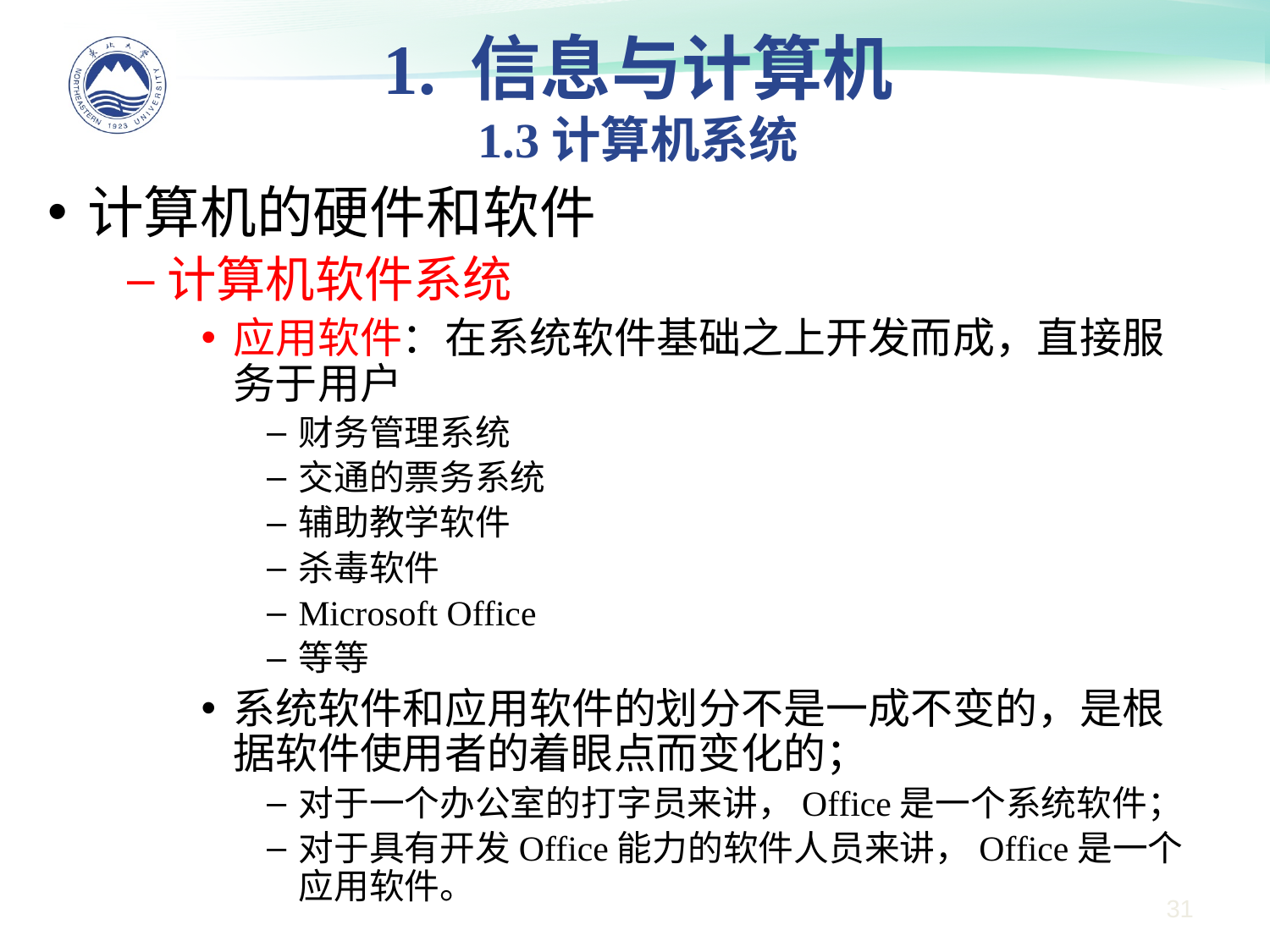

1. 信息与计算机
1.3计算机系统
计算机的硬件和软件
计算机软件系统
应用软件：在系统软件基础之上开发而成，直接服务于用户
财务管理系统
交通的票务系统
辅助教学软件
杀毒软件
Microsoft Office
等等
系统软件和应用软件的划分不是一成不变的，是根据软件使用者的着眼点而变化的；
对于一个办公室的打字员来讲，Office是一个系统软件；
对于具有开发Office能力的软件人员来讲，Office是一个应用软件。
31